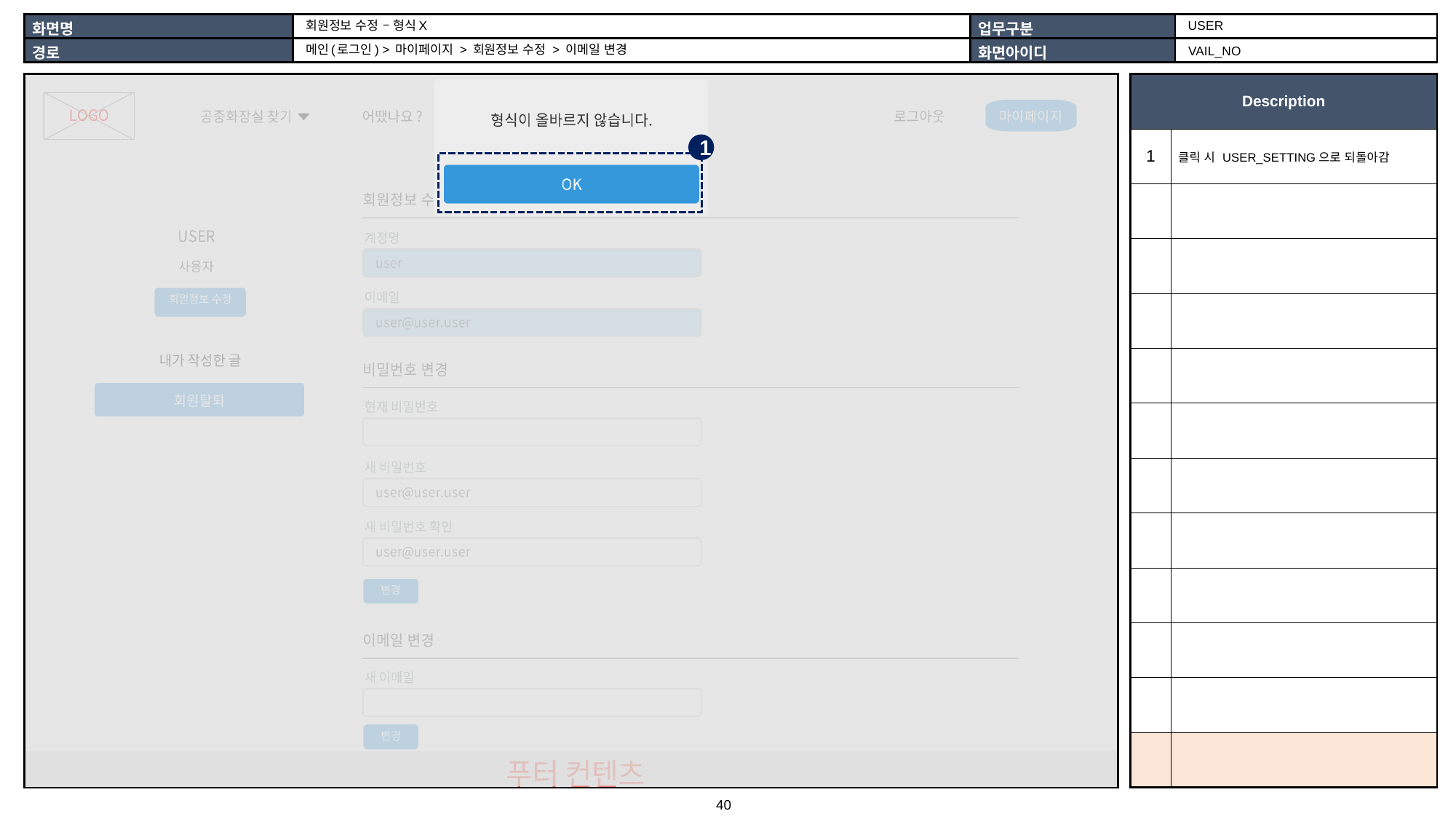

USER
회원정보 수정 – 형식X
메인(로그인) > 마이페이지 > 회원정보 수정 > 이메일 변경
VAIL_NO
|  |
| --- |
| Description |  |
| --- | --- |
| 1 | 클릭 시 USER\_SETTING으로 되돌아감 |
|  |  |
|  |  |
|  |  |
|  |  |
|  |  |
|  |  |
|  |  |
|  |  |
|  |  |
|  |  |
|  |  |
1